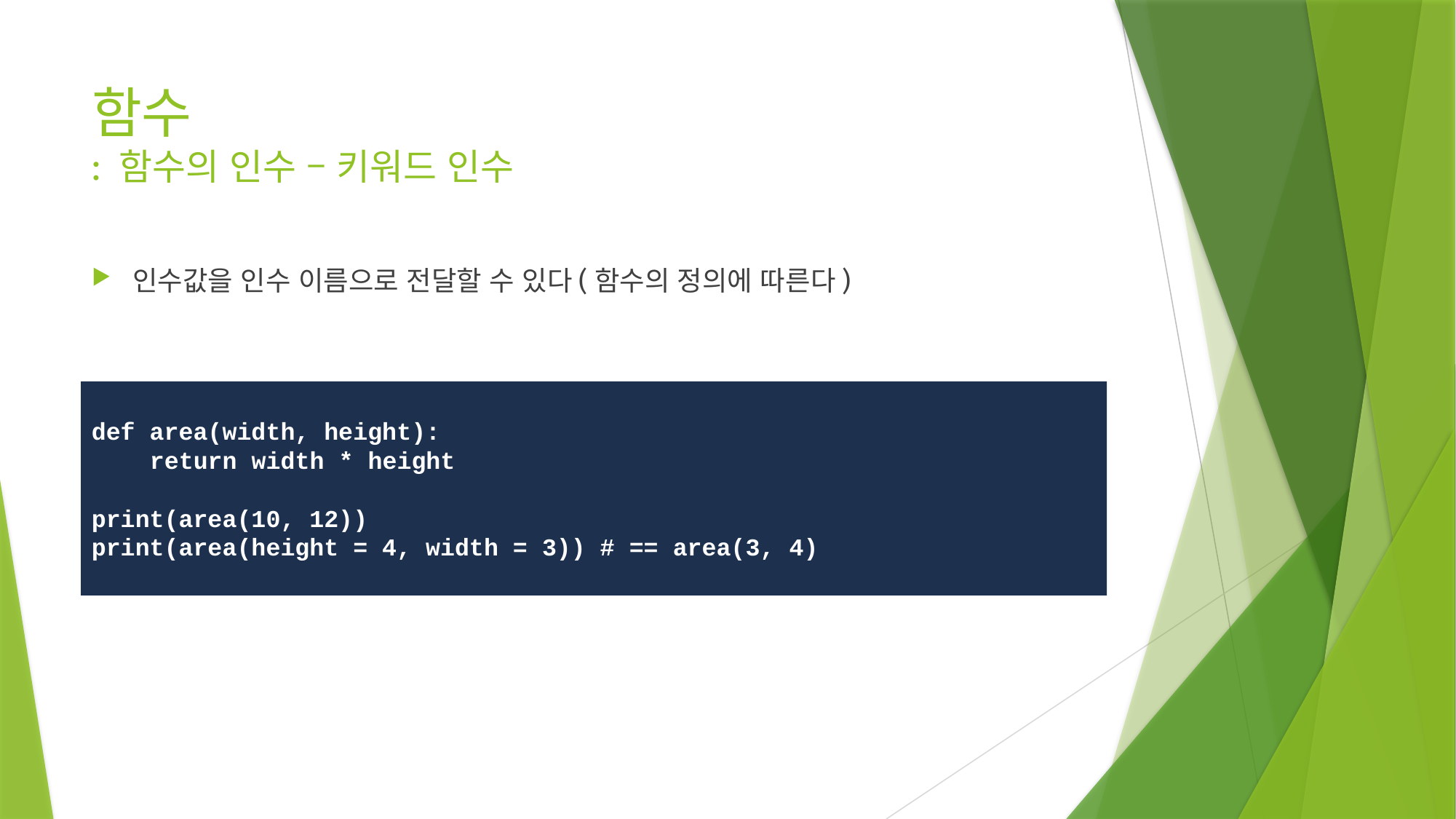

# 함수 : 함수의 인수 – 키워드 인수
인수값을 인수 이름으로 전달할 수 있다(함수의 정의에 따른다)

def area(width, height):
    return width * height
print(area(10, 12))
print(area(height = 4, width = 3)) # == area(3, 4)